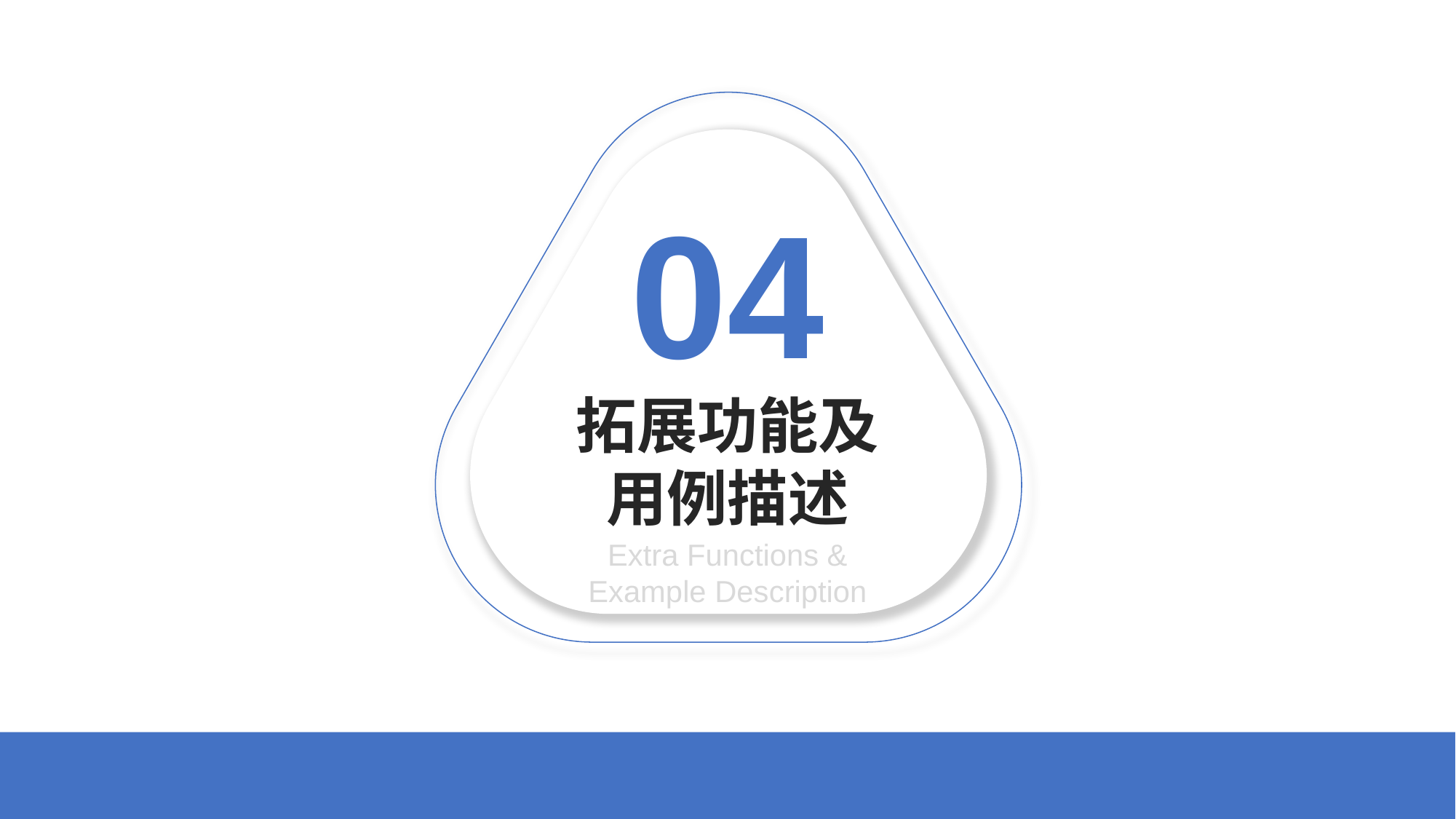

04
拓展功能及用例描述
Extra Functions & Example Description